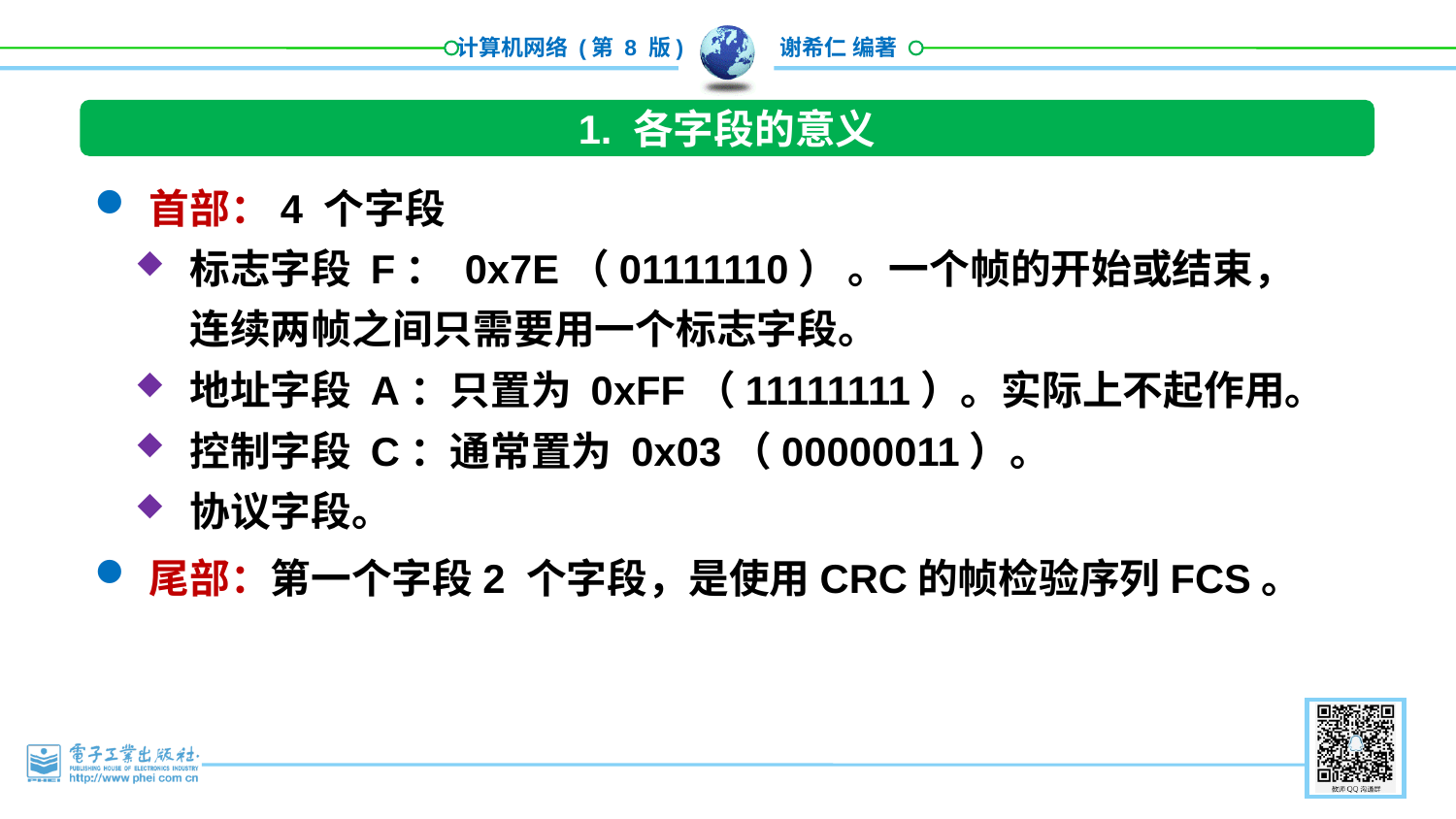

1. 各字段的意义

首部：4 个字段
标志字段 F： 0x7E（01111110） 。一个帧的开始或结束，连续两帧之间只需要用一个标志字段。
地址字段 A：只置为 0xFF（11111111）。实际上不起作用。
控制字段 C：通常置为 0x03（00000011）。
协议字段。
尾部：第一个字段2 个字段，是使用CRC的帧检验序列FCS。